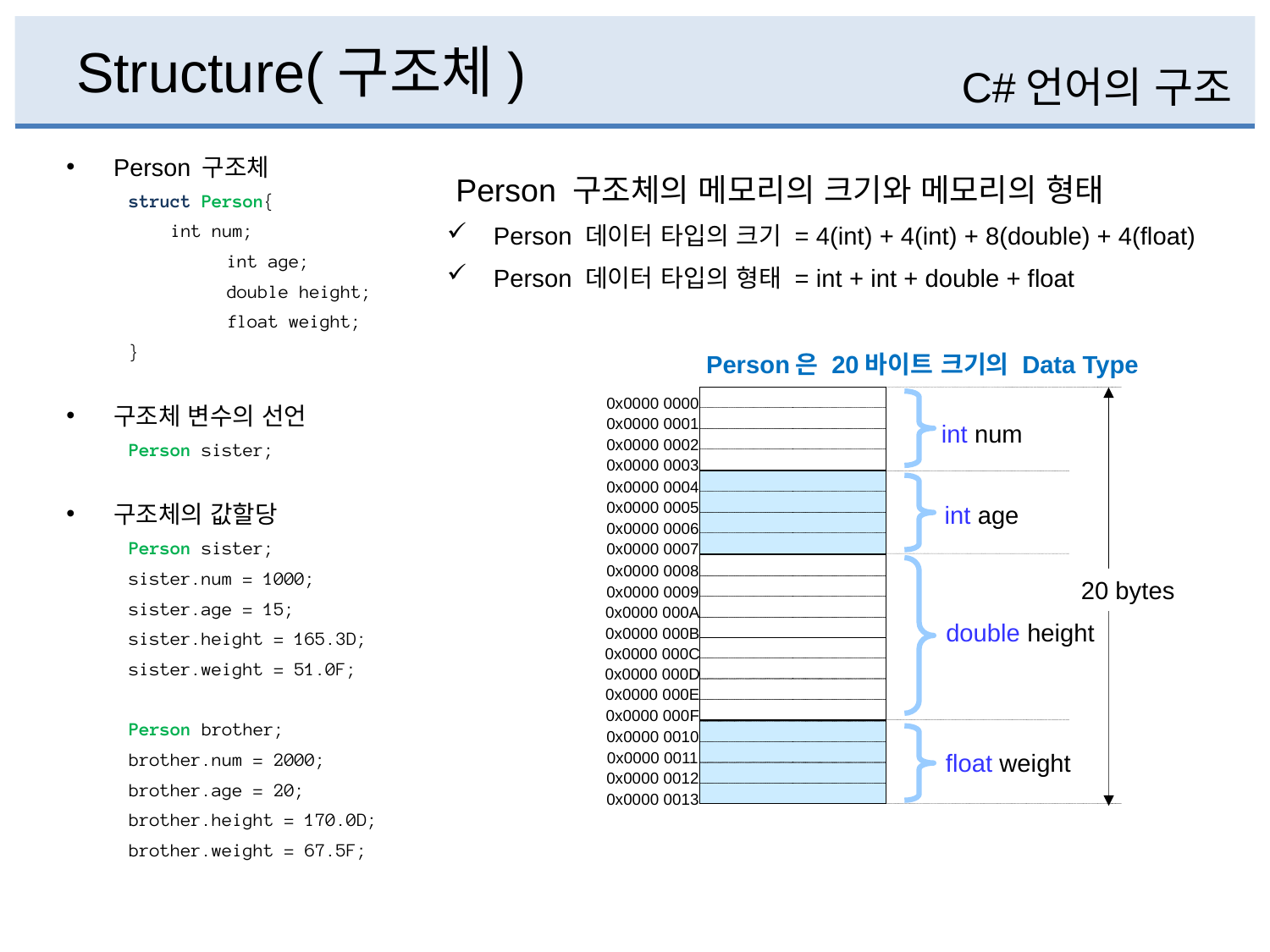

# Structure(구조체)
C#언어의 구조
Person 구조체
struct Person{
    int num;
   	int age;
   	double height;
   	float weight;
}

구조체 변수의 선언
Person sister;

구조체의 값할당
Person sister;
sister.num = 1000;
sister.age = 15;
sister.height = 165.3D;
sister.weight = 51.0F;

Person brother;
brother.num = 2000;
brother.age = 20;
brother.height = 170.0D;
brother.weight = 67.5F;

 Person 구조체의 메모리의 크기와 메모리의 형태
 Person 데이터 타입의 크기 = 4(int) + 4(int) + 8(double) + 4(float)
 Person 데이터 타입의 형태 = int + int + double + float
Person은 20바이트 크기의 Data Type
0x0000 0000

0x0000 0001
0x0000 0002
0x0000 0003

0x0000 0004
0x0000 0005
0x0000 0006
0x0000 0007
0x0000 0008

0x0000 0009
0x0000 000A
0x0000 000B
0x0000 000C

0x0000 000D
0x0000 000E
0x0000 000F
0x0000 0010

0x0000 0011
0x0000 0012
0x0000 0013

int num

int age

20 bytes
double height

float weight